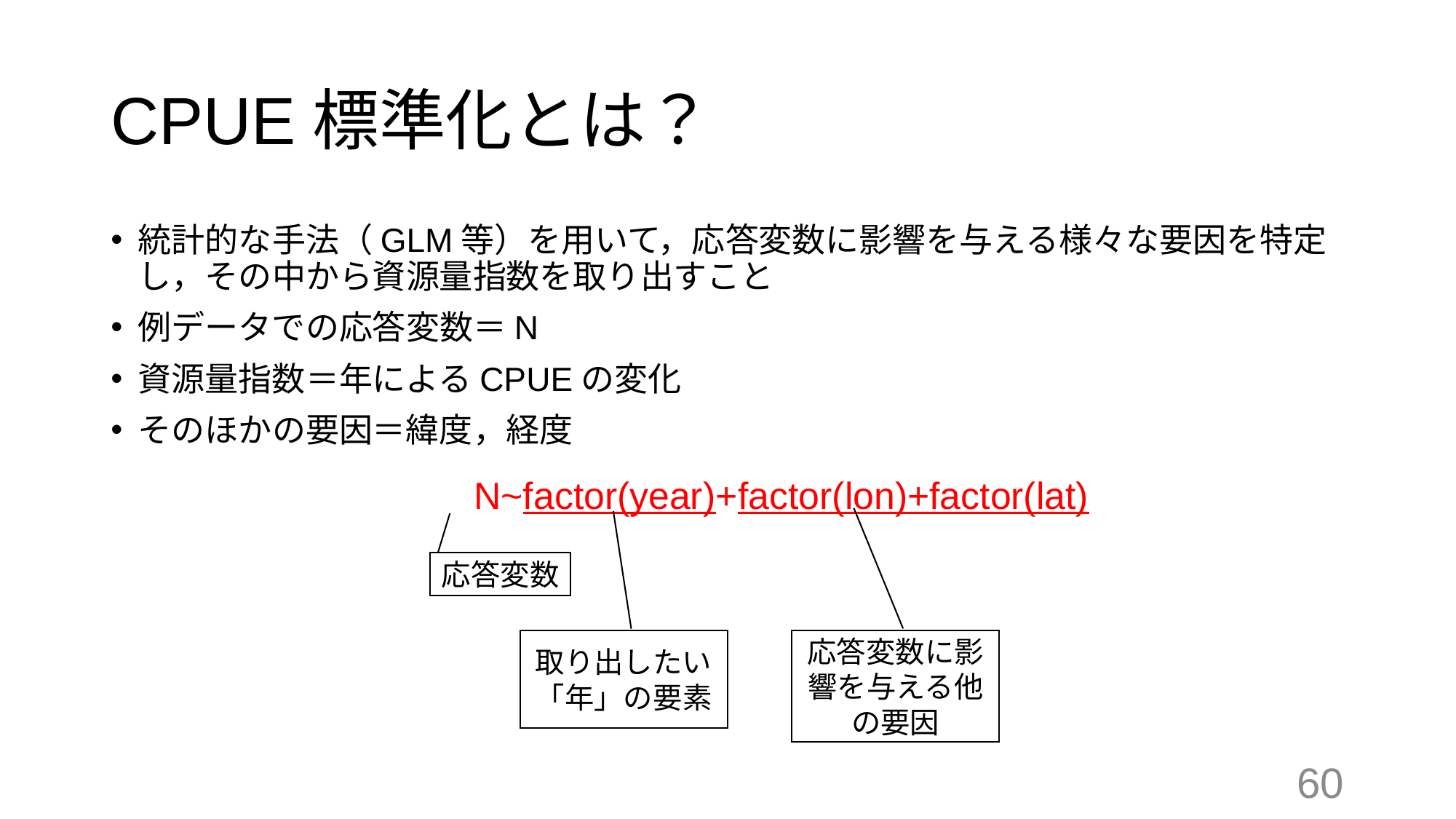

# CPUE標準化とは？
統計的な手法（GLM等）を用いて，応答変数に影響を与える様々な要因を特定し，その中から資源量指数を取り出すこと
例データでの応答変数＝N
資源量指数＝年によるCPUEの変化
そのほかの要因＝緯度，経度
N~factor(year)+factor(lon)+factor(lat)
応答変数
応答変数に影響を与える他の要因
取り出したい「年」の要素
60